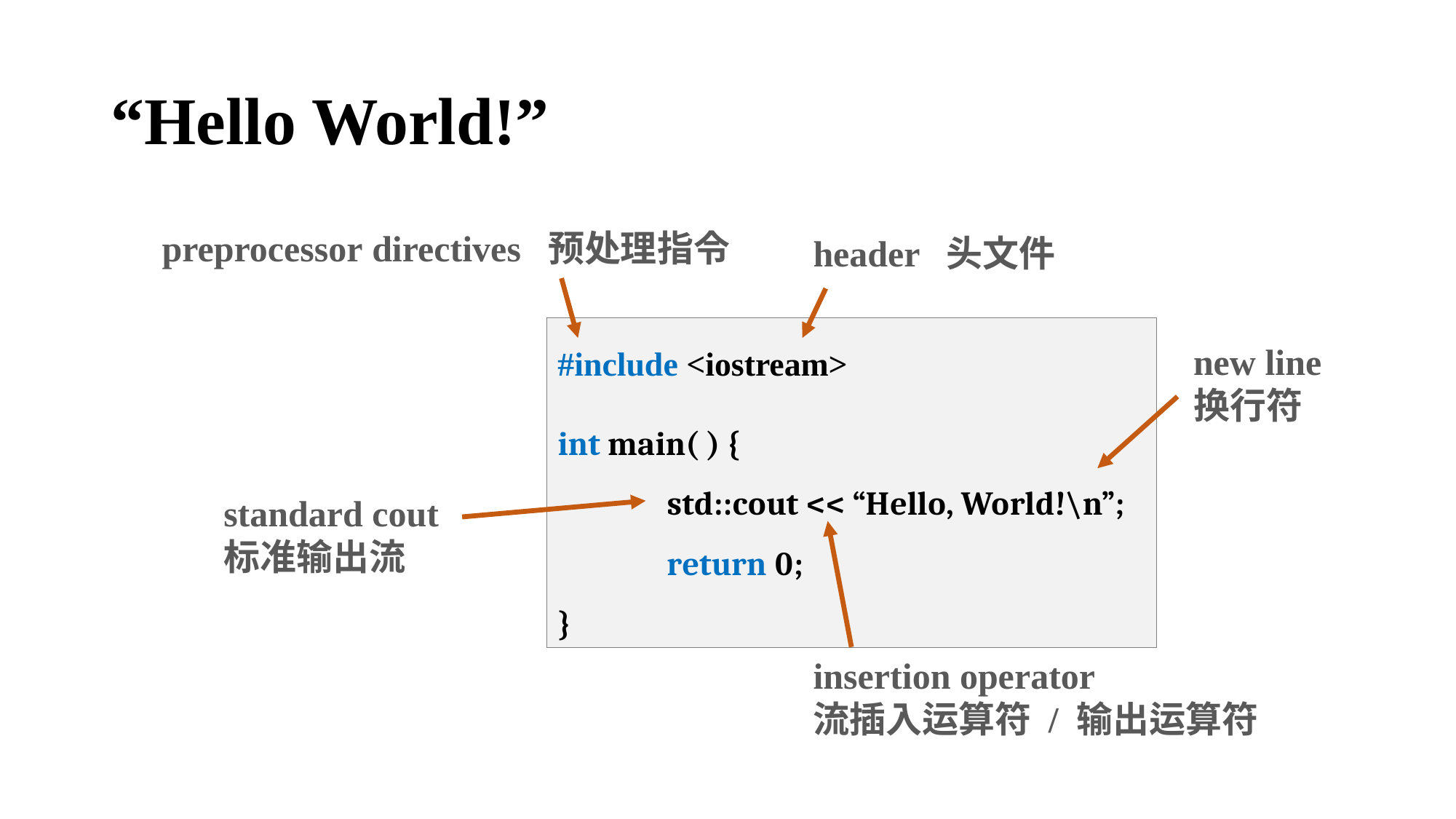

# “Hello World!”
preprocessor directives  预处理指令
header  头文件
#include <iostream>

int main( ) {
	std::cout << “Hello, World!\n”;
	return 0;
}
new line
换行符
standard cout
标准输出流
insertion operator
流插入运算符 / 输出运算符